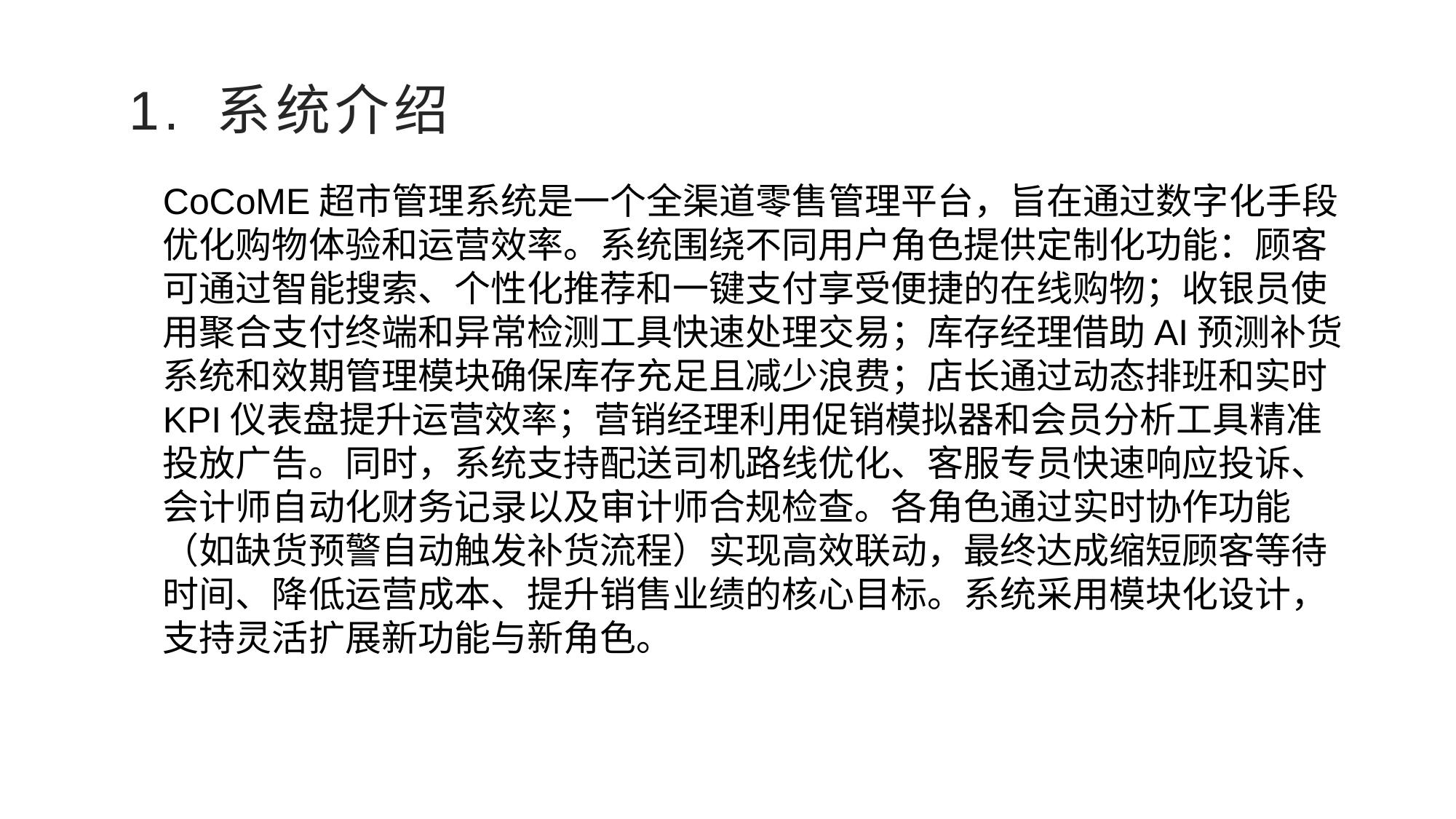

# 1. 系统介绍
CoCoME超市管理系统是一个全渠道零售管理平台，旨在通过数字化手段优化购物体验和运营效率。系统围绕不同用户角色提供定制化功能：顾客可通过智能搜索、个性化推荐和一键支付享受便捷的在线购物；收银员使用聚合支付终端和异常检测工具快速处理交易；库存经理借助AI预测补货系统和效期管理模块确保库存充足且减少浪费；店长通过动态排班和实时KPI仪表盘提升运营效率；营销经理利用促销模拟器和会员分析工具精准投放广告。同时，系统支持配送司机路线优化、客服专员快速响应投诉、会计师自动化财务记录以及审计师合规检查。各角色通过实时协作功能（如缺货预警自动触发补货流程）实现高效联动，最终达成缩短顾客等待时间、降低运营成本、提升销售业绩的核心目标。系统采用模块化设计，支持灵活扩展新功能与新角色。